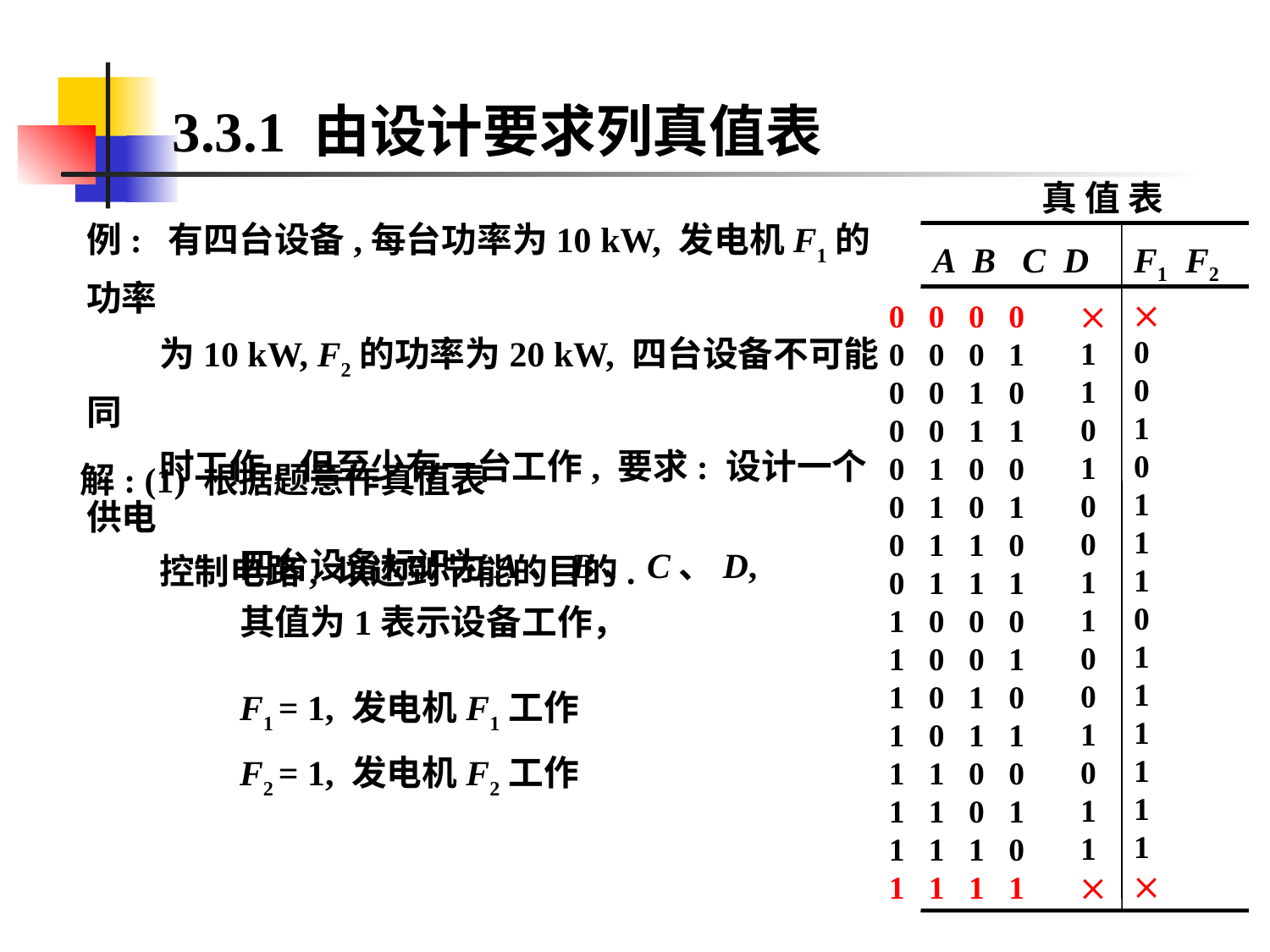

# 3.3.1 由设计要求列真值表
真 值 表

A  B   C  D     F1  F2

例:  有四台设备,每台功率为10 kW, 发电机F1的功率
        为10 kW, F2的功率为20 kW, 四台设备不可能同
        时工作, 但至少有一台工作, 要求: 设计一个供电
        控制电路, 以达到节能的目的.
×
0
0
1
0
1
1
1
0
1
1
1
1
1
1
×
×
1
1
0
1
0
0
1
1
0
0
1
0
1
1
×
0   0   0   0
0   0   0   1
0   0   1   0
0   0   1   1
0   1   0   0
0   1   0   1
0   1   1   0
0   1   1   1
1   0   0   0
1   0   0   1
1   0   1   0
1   0   1   1
1   1   0   0
1   1   0   1
1   1   1   0
1   1   1   1
解: (1) 根据题意作真值表
四台设备标识为A、B、C、D,
其值为1表示设备工作，

F1 = 1, 发电机F1工作
F2 = 1, 发电机F2工作